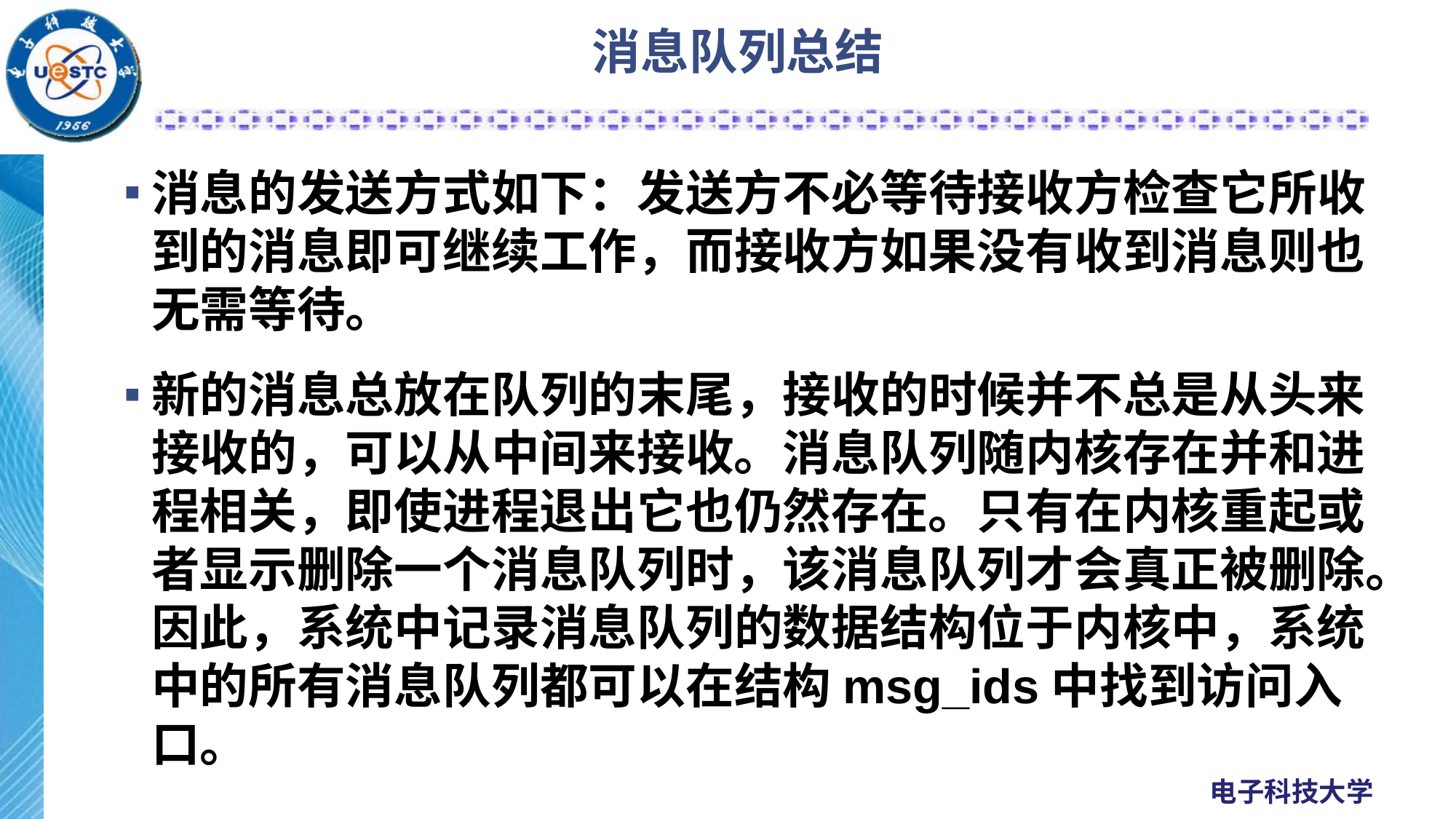

# 消息队列总结
消息的发送方式如下：发送方不必等待接收方检查它所收到的消息即可继续工作，而接收方如果没有收到消息则也无需等待。
新的消息总放在队列的末尾，接收的时候并不总是从头来接收的，可以从中间来接收。消息队列随内核存在并和进程相关，即使进程退出它也仍然存在。只有在内核重起或者显示删除一个消息队列时，该消息队列才会真正被删除。因此，系统中记录消息队列的数据结构位于内核中，系统中的所有消息队列都可以在结构msg_ids中找到访问入口。